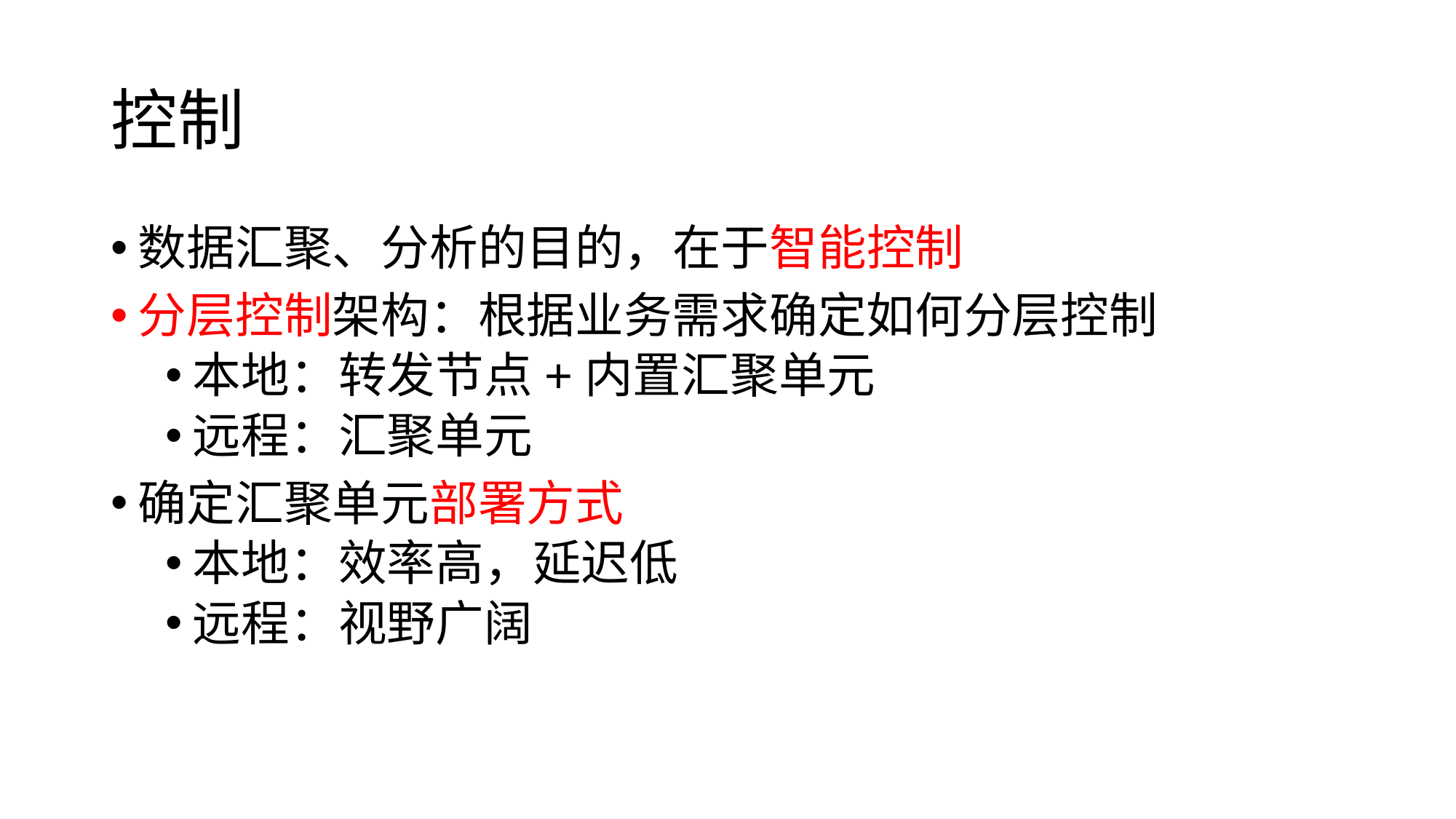

# 控制
数据汇聚、分析的目的，在于智能控制
分层控制架构：根据业务需求确定如何分层控制
本地：转发节点+内置汇聚单元
远程：汇聚单元
确定汇聚单元部署方式
本地：效率高，延迟低
远程：视野广阔